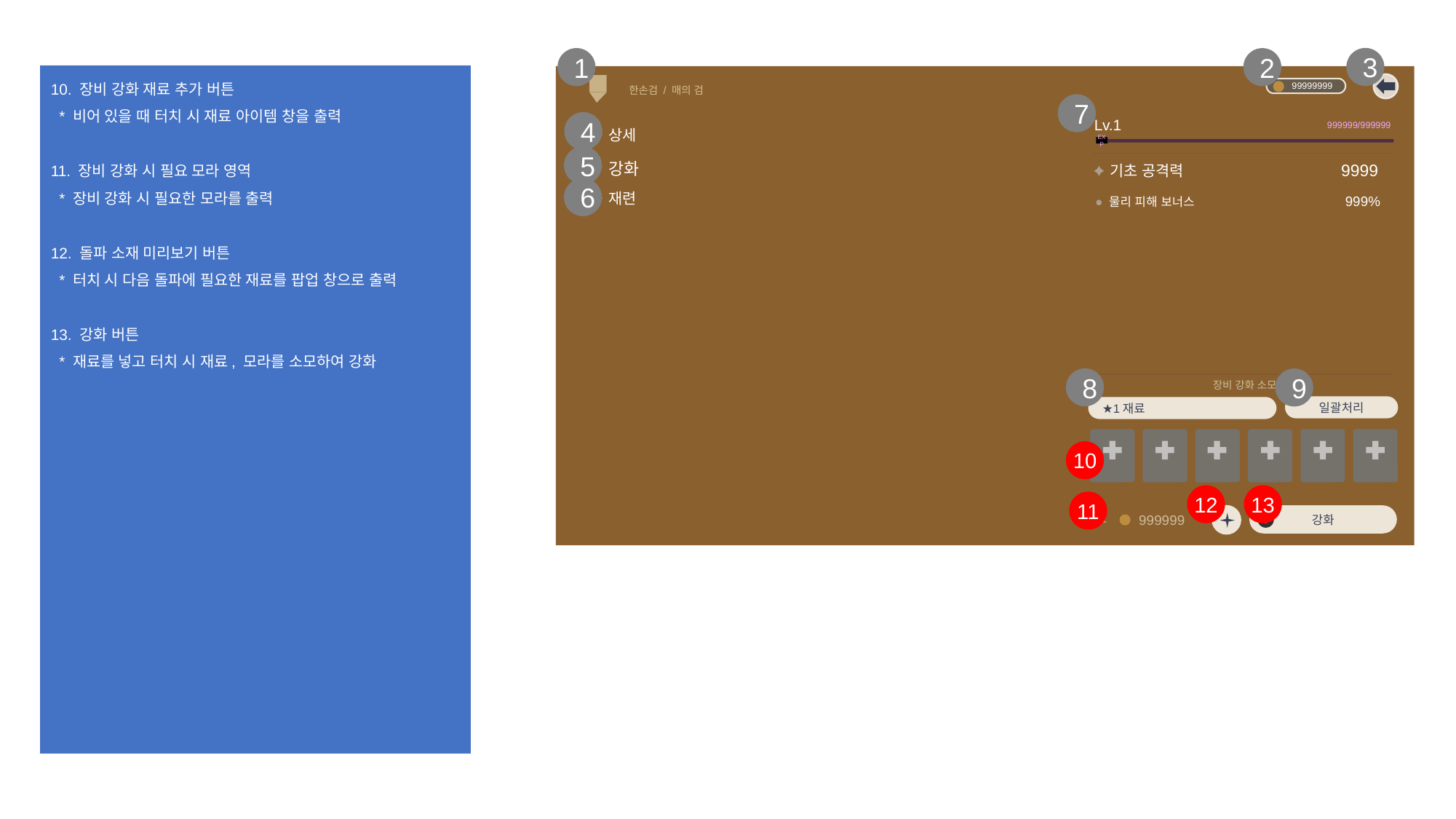

3
1
2
10. 장비 강화 재료 추가 버튼
  * 비어 있을 때 터치 시 재료 아이템 창을 출력

11. 장비 강화 시 필요 모라 영역
  * 장비 강화 시 필요한 모라를 출력

12. 돌파 소재 미리보기 버튼
  * 터치 시 다음 돌파에 필요한 재료를 팝업 창으로 출력

13. 강화 버튼
  * 재료를 넣고 터치 시 재료, 모라를 소모하여 강화

한손검 / 매의 검
99999999

7
Lv.1
4
999999/999999
상세

EXP

5
강화
9999
기초 공격력

6
재련
999%
물리 피해 보너스

8
9
장비 강화 소모
일괄처리
★1재료

10
12
13
11

강화
필요

999999